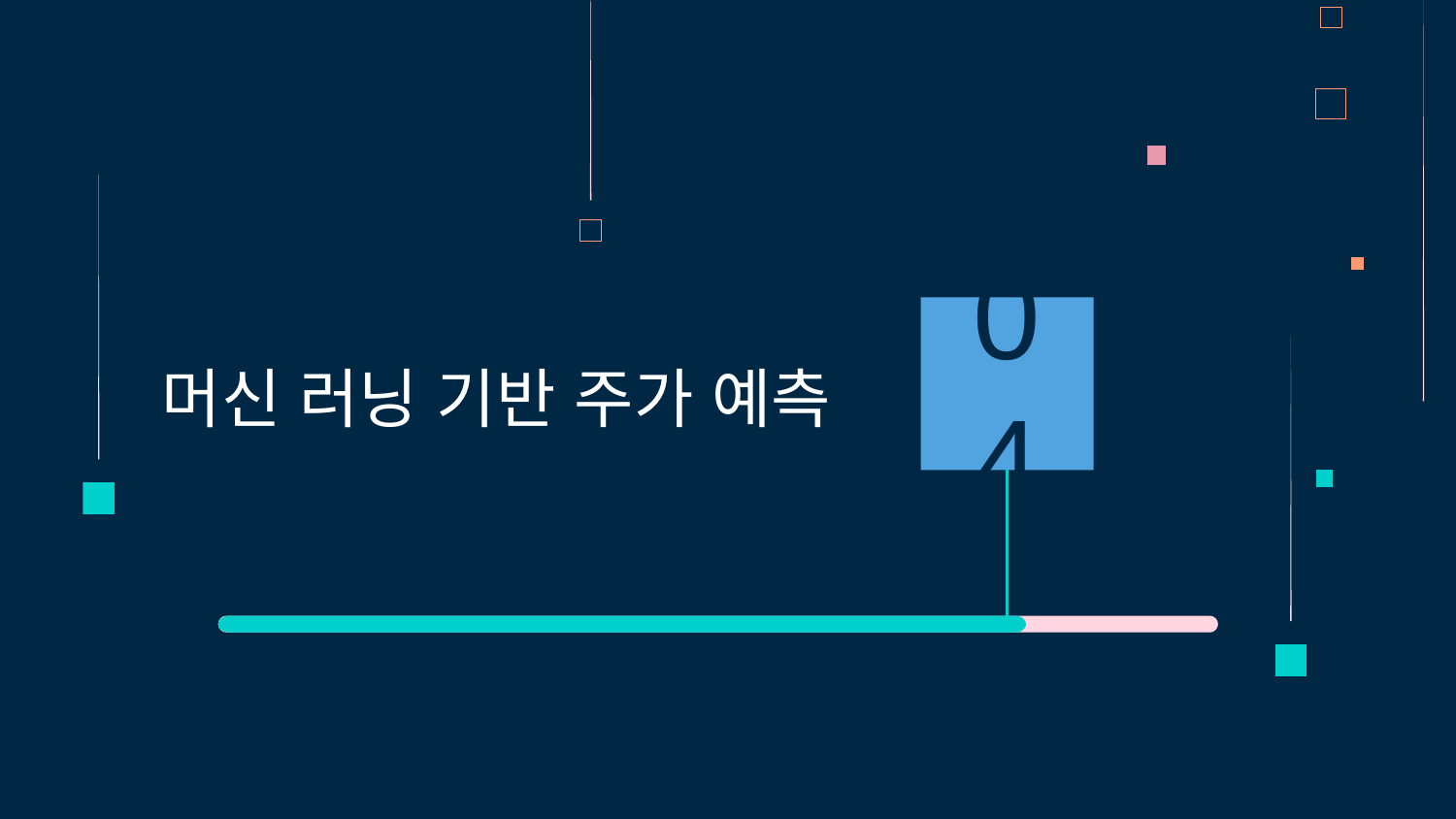

# 머신 러닝 기반 주가 예측
04